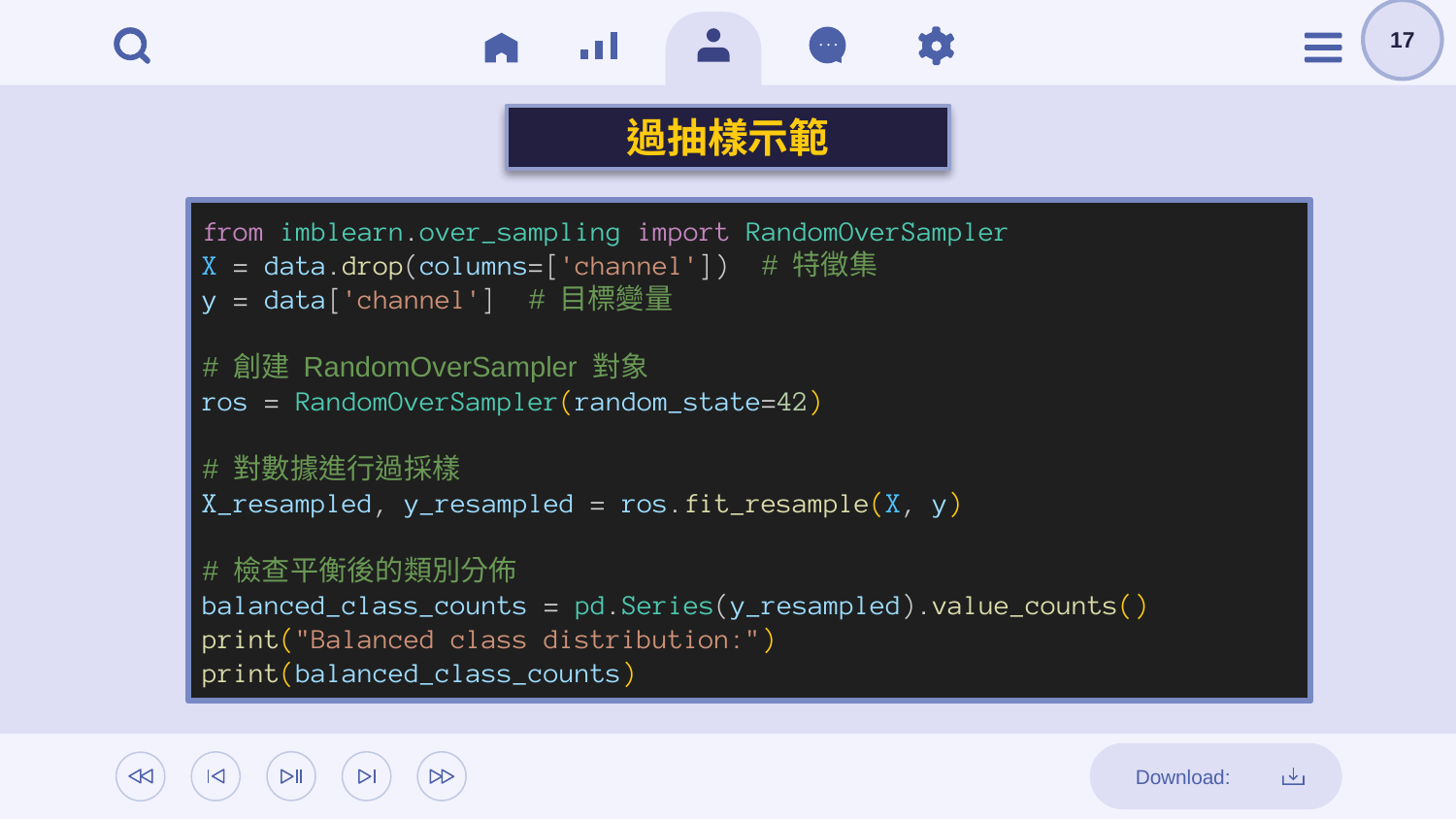

17
過抽樣示範
from imblearn.over_sampling import RandomOverSampler
X = data.drop(columns=['channel'])  # 特徵集
y = data['channel']  # 目標變量
# 創建 RandomOverSampler 對象
ros = RandomOverSampler(random_state=42)
# 對數據進行過採樣
X_resampled, y_resampled = ros.fit_resample(X, y)
# 檢查平衡後的類別分佈
balanced_class_counts = pd.Series(y_resampled).value_counts()
print("Balanced class distribution:")
print(balanced_class_counts)